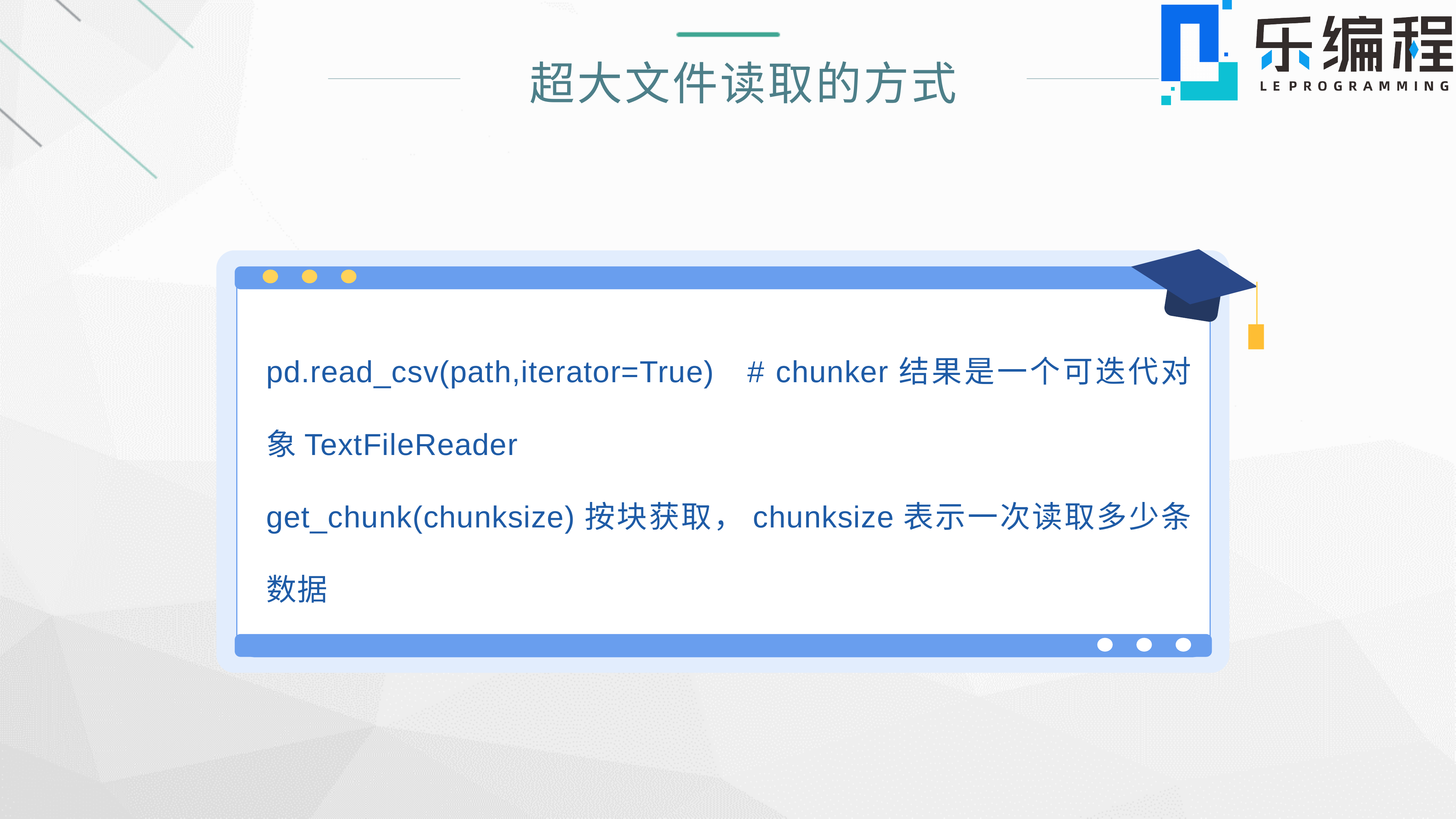

超大文件读取的方式

pd.read_csv(path,iterator=True)   # chunker结果是一个可迭代对象TextFileReader
get_chunk(chunksize)按块获取，chunksize表示一次读取多少条数据